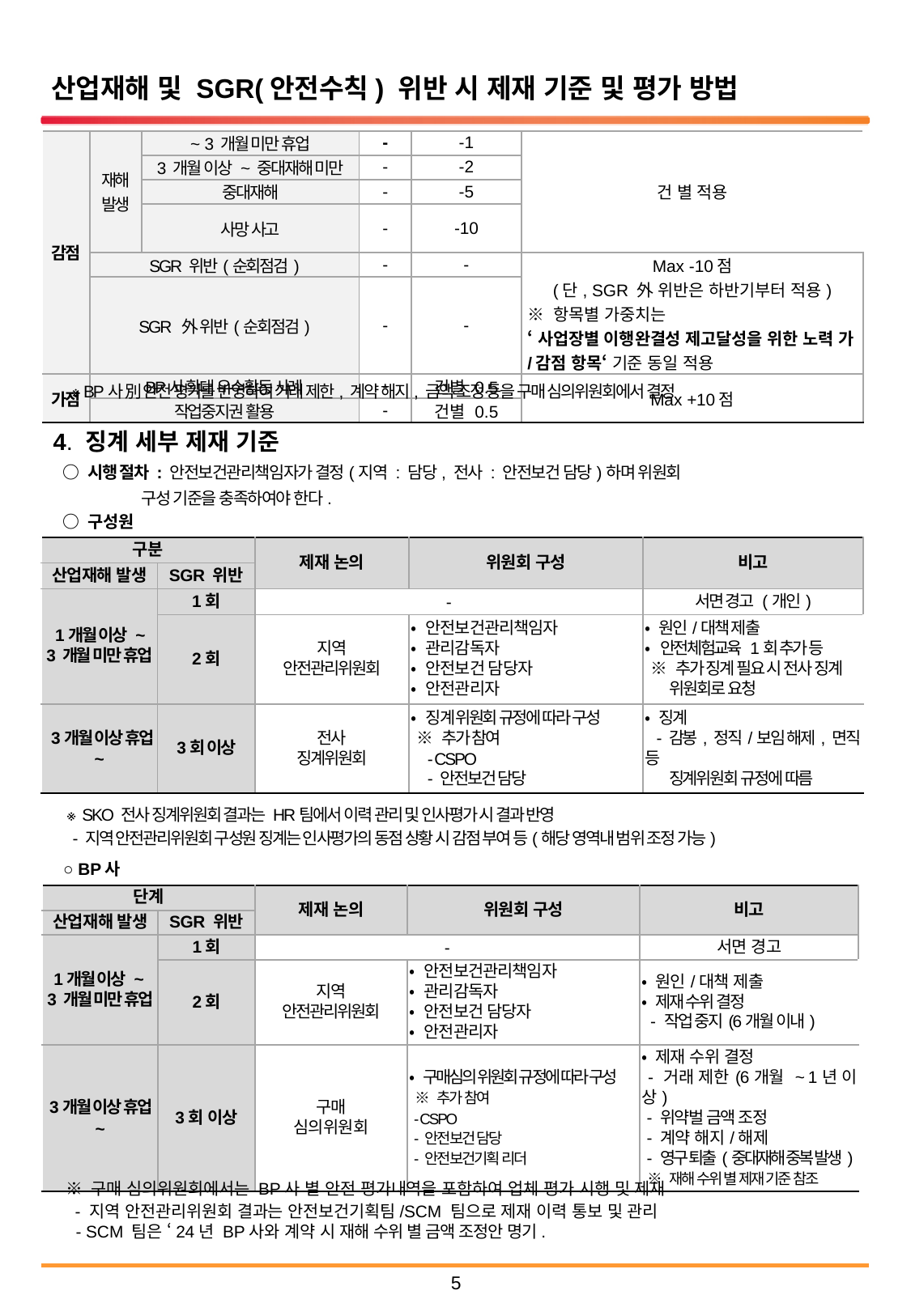

산업재해 및 SGR(안전수칙) 위반 시 제재 기준 및 평가 방법
| 감점 | 재해 발생 | ~ 3 개월 미만 휴업 | - | -1 | 건 별 적용 |
| --- | --- | --- | --- | --- | --- |
|  |  | 3 개월 이상 ~ 중대재해 미만 | - | -2 |  |
|  |  | 중대재해 | - | -5 |  |
|  |  | 사망 사고 | - | -10 |  |
|  | SGR 위반(순회점검) |  | - | - | Max -10점 (단, SGR 外 위반은 하반기부터 적용) ※ 항목별 가중치는 ‘사업장별 이행완결성 제고달성을 위한 노력 가/감점 항목‘ 기준 동일 적용 |
|  | SGR 外 위반(순회점검) |  | - | - |  |
| 가점 | BP사 확대 우수활동 사례 |  | - | 건별 0.5 | Max +10점 |
|  | 작업중지권 활용 |  | - | 건별 0.5 |  |
 ※ BP사 別 안전 평가를 반영하여 거래 제한, 계약 해지, 금액 조정 등을 구매 심의위원회에서 결정
4. 징계 세부 제재 기준
  ○ 시행 절차 : 안전보건관리책임자가 결정(지역 : 담당, 전사 : 안전보건 담당)하며 위원회
                        구성 기준을 충족하여야 한다.
  ○ 구성원
| 구분 |  | 제재 논의 | 위원회 구성 | 비고 |
| --- | --- | --- | --- | --- |
| 산업재해 발생 | SGR 위반 |  |  |  |
| 1개월 이상 ~ 3 개월 미만 휴업 | 1회 | - |  | 서면 경고 (개인) |
|  | 2회 | 지역 안전관리위원회 | • 안전보건관리책임자 • 관리감독자 • 안전보건 담당자 • 안전관리자 | • 원인/대책 제출 • 안전체험교육 1회 추가 등 ※ 추가 징계 필요 시 전사 징계 위원회로 요청 |
| 3개월 이상 휴업 ~ | 3회 이상 | 전사 징계위원회 | • 징계위원회 규정에 따라 구성 ※ 추가 참여 - CSPO - 안전보건 담당 | • 징계 - 감봉, 정직/보임 해제, 면직 등 징계위원회 규정에 따름 |
 ※  SKO 전사 징계위원회 결과는 HR팀에서 이력 관리 및 인사평가 시 결과 반영
   - 지역 안전관리위원회 구성원 징계는 인사평가의 동점 상황 시 감점 부여 등(해당 영역내 범위 조정 가능)
  ○ BP사
| 단계 |  | 제재 논의 | 위원회 구성 | 비고 |
| --- | --- | --- | --- | --- |
| 산업재해 발생 | SGR 위반 |  |  |  |
| 1개월 이상 ~ 3 개월 미만 휴업 | 1회 | - |  | 서면 경고 |
|  | 2회 | 지역 안전관리위원회 | • 안전보건관리책임자 • 관리감독자 • 안전보건 담당자 • 안전관리자 | • 원인/대책 제출 • 제재 수위 결정 - 작업 중지(6개월 이내) |
| 3개월 이상 휴업 ~ | 3회 이상 | 구매 심의위원회 | • 구매심의 위원회 규정에 따라 구성 ※ 추가 참여 - CSPO - 안전보건 담당 - 안전보건기획 리더 | • 제재 수위 결정 - 거래 제한(6개월 ~ 1년 이상) - 위약벌 금액 조정 - 계약 해지/해제 - 영구 퇴출(중대재해 중복 발생) ※ 재해 수위 별 제재 기준 참조 |
※ 구매 심의위원회에서는 BP사 별 안전 평가내역을 포함하여 업체 평가 시행 및 제재
  - 지역 안전관리위원회 결과는 안전보건기획팀/SCM 팀으로 제재 이력 통보 및 관리
  - SCM 팀은 ‘24년 BP사와 계약 시 재해 수위 별 금액 조정안 명기.
5